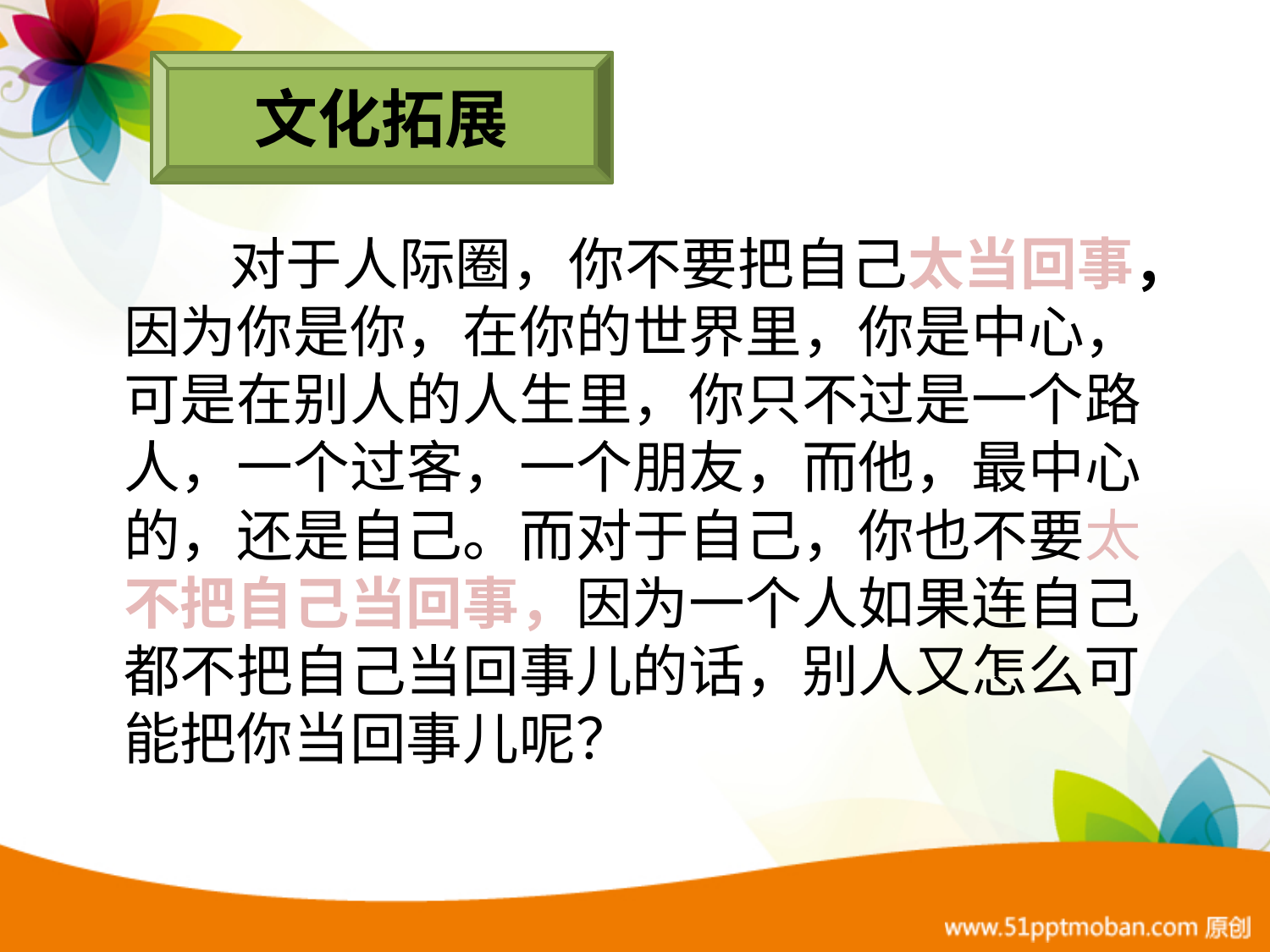

文化拓展

           对于人际圈，你不要把自己太当回事，因为你是你，在你的世界里，你是中心，可是在别人的人生里，你只不过是一个路人，一个过客，一个朋友，而他，最中心的，还是自己。而对于自己，你也不要太不把自己当回事，因为一个人如果连自己都不把自己当回事儿的话，别人又怎么可能把你当回事儿呢？